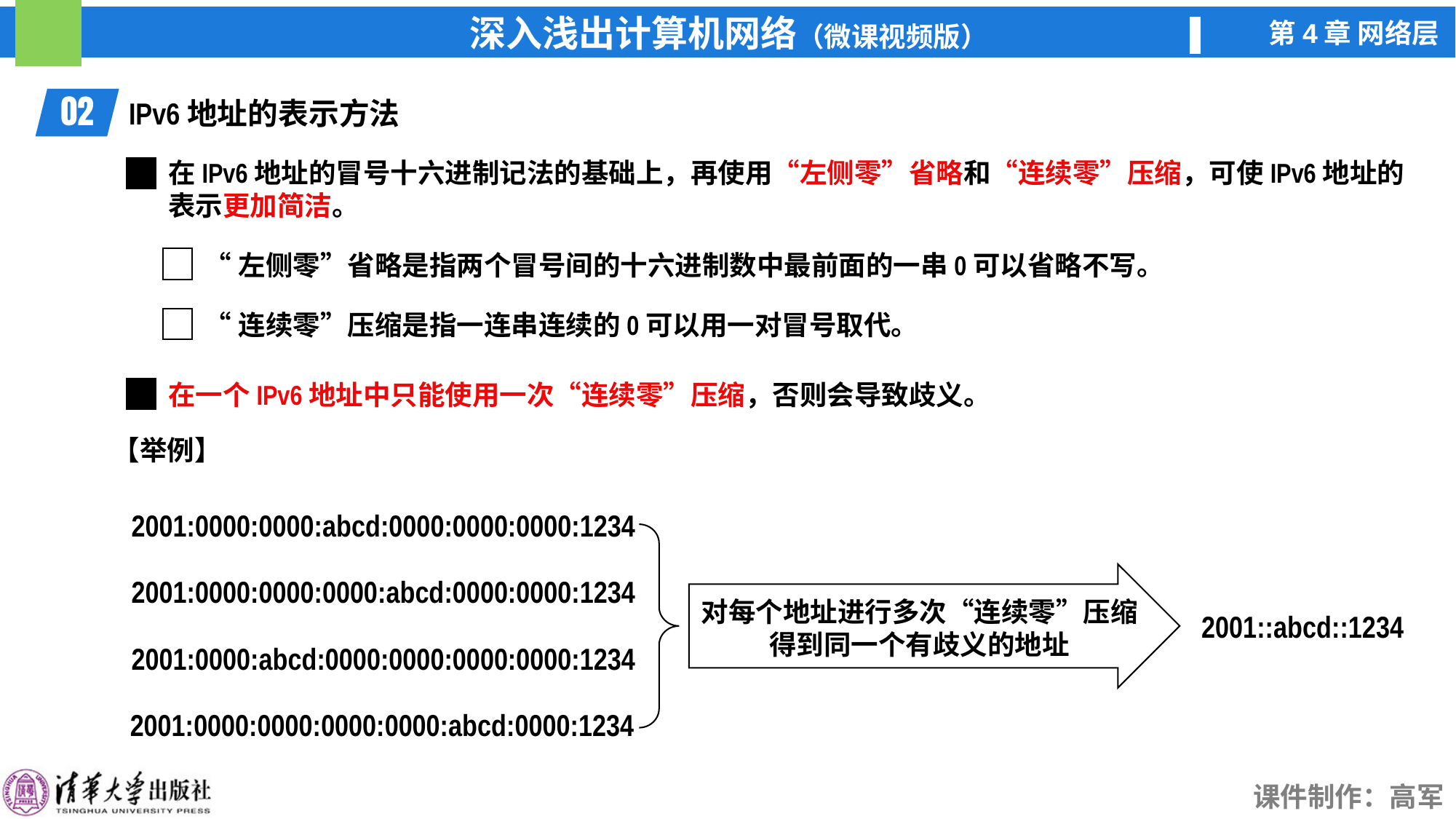

02
IPv6地址的表示方法
在IPv6地址的冒号十六进制记法的基础上，再使用“左侧零”省略和“连续零”压缩，可使IPv6地址的表示更加简洁。

“左侧零”省略是指两个冒号间的十六进制数中最前面的一串0可以省略不写。

“连续零”压缩是指一连串连续的0可以用一对冒号取代。

在一个IPv6地址中只能使用一次“连续零”压缩，否则会导致歧义。

【举例】
2001:0000:0000:abcd:0000:0000:0000:1234
2001:0000:0000:0000:abcd:0000:0000:1234
2001:0000:abcd:0000:0000:0000:0000:1234
2001:0000:0000:0000:0000:abcd:0000:1234

对每个地址进行多次“连续零”压缩
得到同一个有歧义的地址
2001::abcd::1234